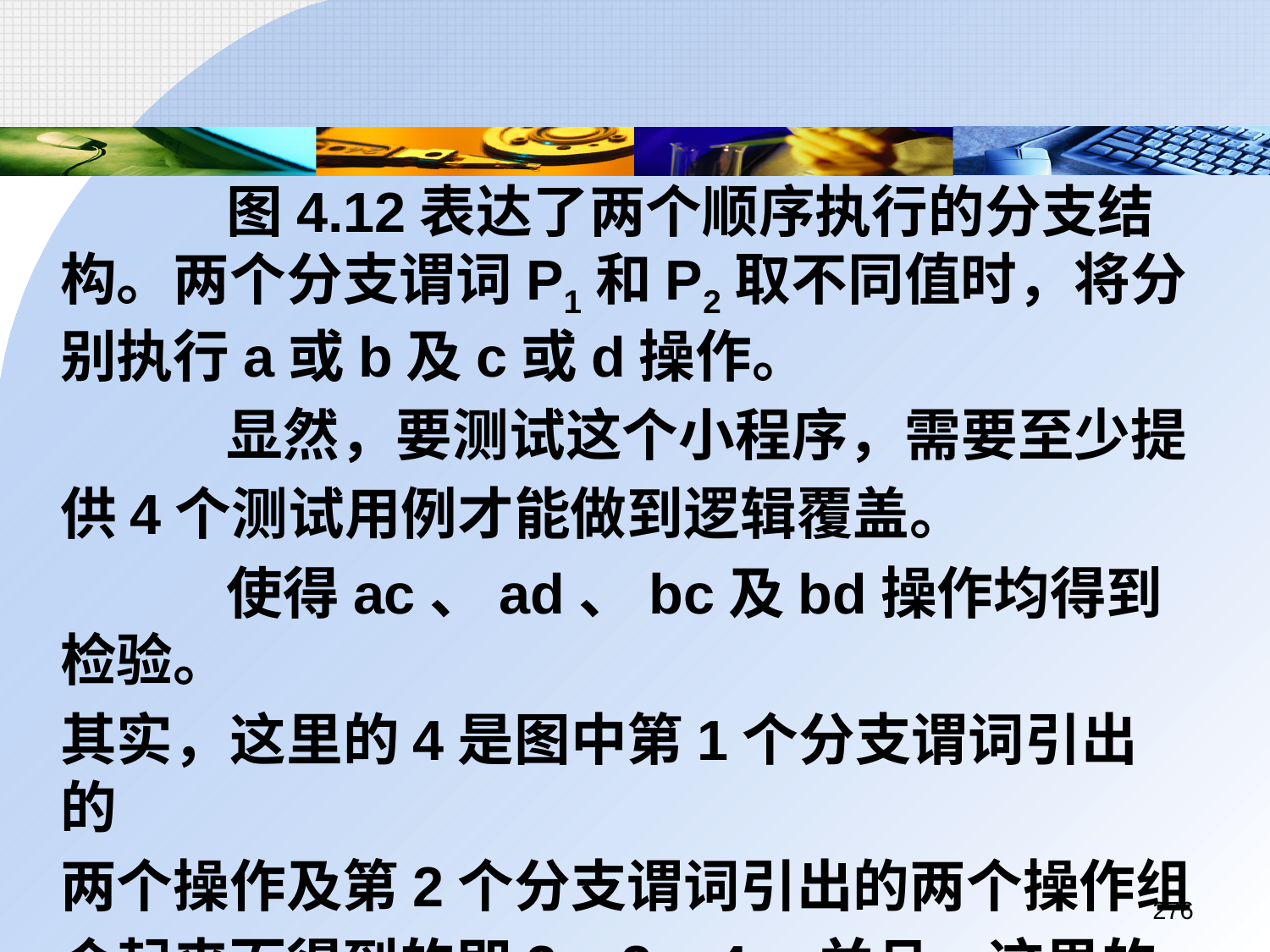

图4.12表达了两个顺序执行的分支结构。两个分支谓词P1和P2取不同值时，将分别执行a或b及c或d操作。
		  显然，要测试这个小程序，需要至少提
	供4个测试用例才能做到逻辑覆盖。
		  使得ac、ad、bc及bd操作均得到检验。
	其实，这里的4是图中第1个分支谓词引出的
	两个操作及第2个分支谓词引出的两个操作组
	合起来而得到的即2 × 2 = 4，并且，这里的
	2是由于两个并列的操作1 + 1 = 2而得到的。

276